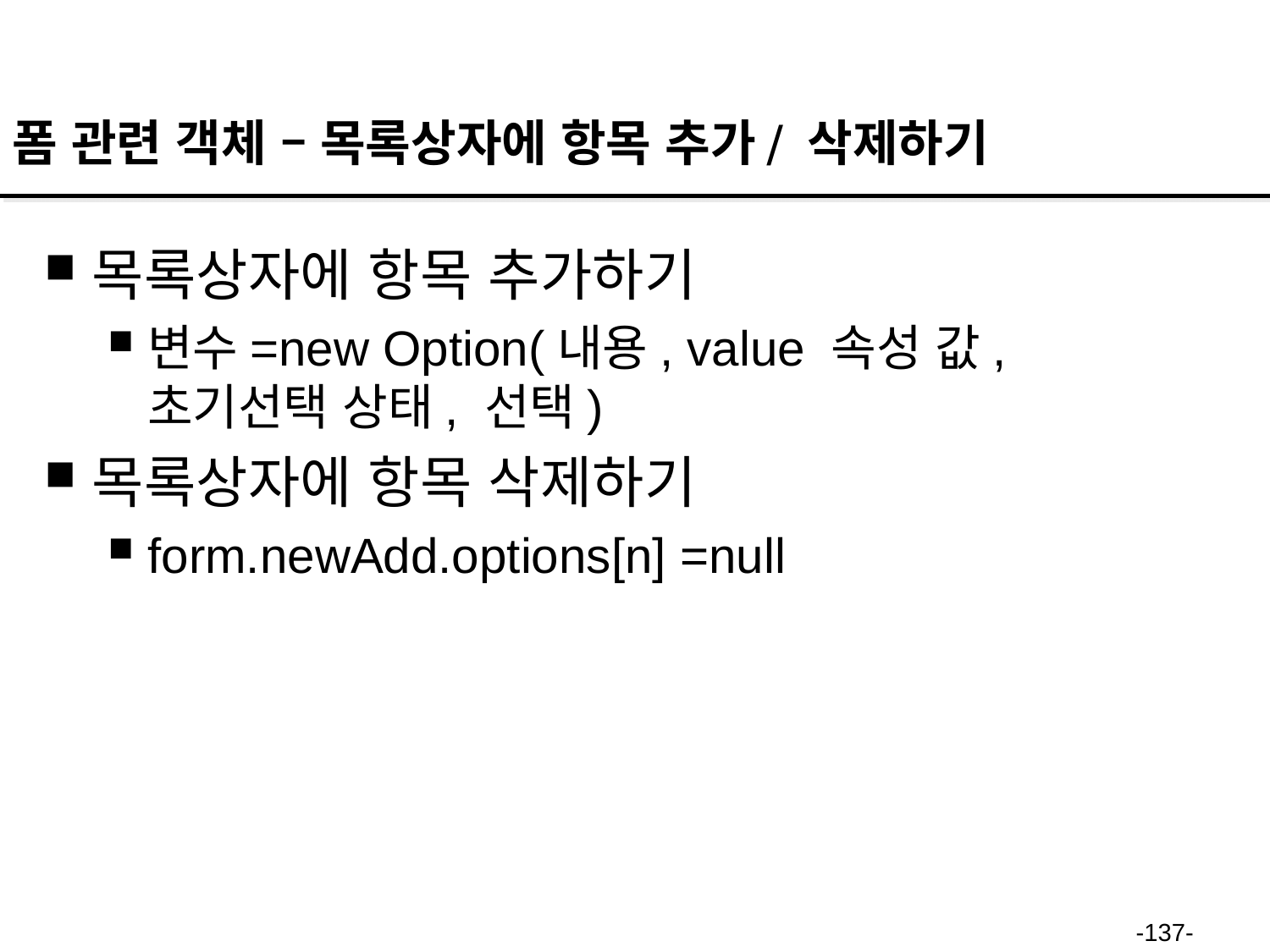

폼 관련 객체 – 목록상자에 항목 추가/삭제하기
목록상자에 항목 추가하기
변수=new Option(내용, value 속성 값, 초기선택 상태, 선택)
목록상자에 항목 삭제하기
form.newAdd.options[n] =null
-137-